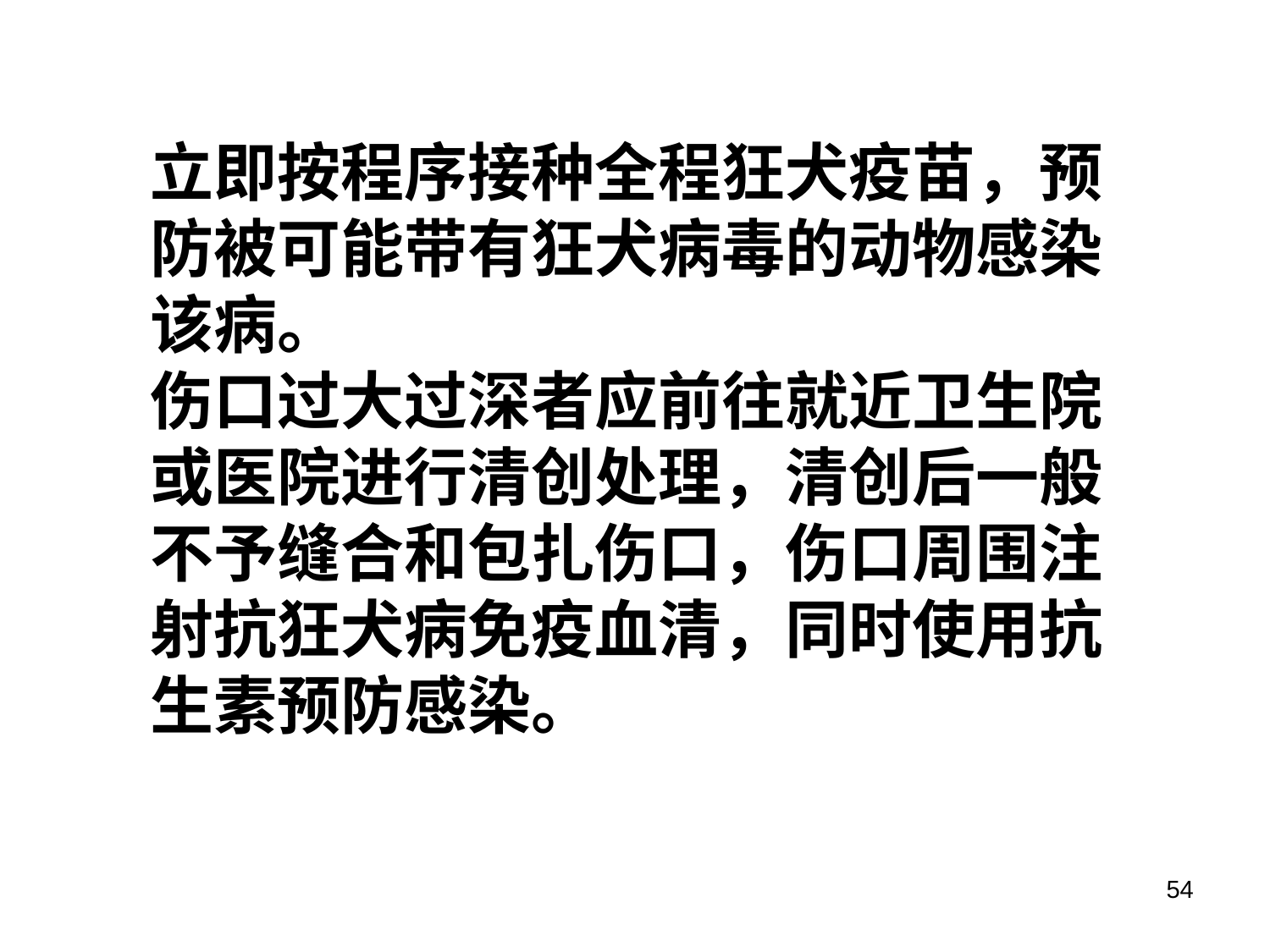

# 立即按程序接种全程狂犬疫苗，预防被可能带有狂犬病毒的动物感染该病。 伤口过大过深者应前往就近卫生院或医院进行清创处理，清创后一般不予缝合和包扎伤口，伤口周围注射抗狂犬病免疫血清，同时使用抗生素预防感染。
54